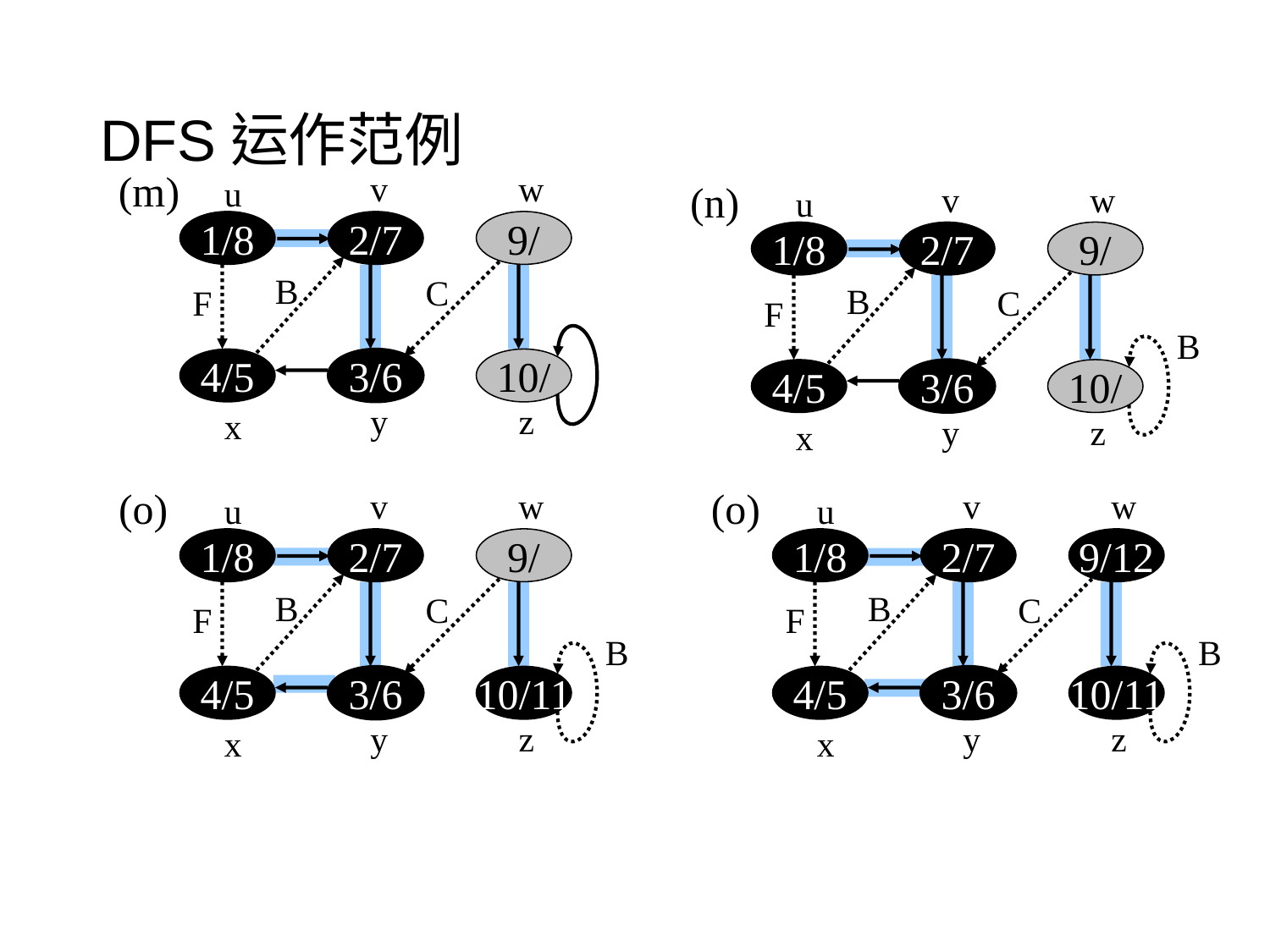

# DFS运作范例
(m)
v
w
u
(n)
v
w
u
1/8
2/7
9/
1/8
2/7
9/

B

C

B
F

C

F
B
4/5
3/6
10/
4/5
3/6
10/

y
z
x
y
z
x
(o)
(o)
v
w
v
w
u
u
1/8
2/7
9/
1/8
2/7
9/12

B
B

C

C

F
F
B
B
4/5
3/6
10/11
4/5
3/6
10/11

y
z
y
z
x
x